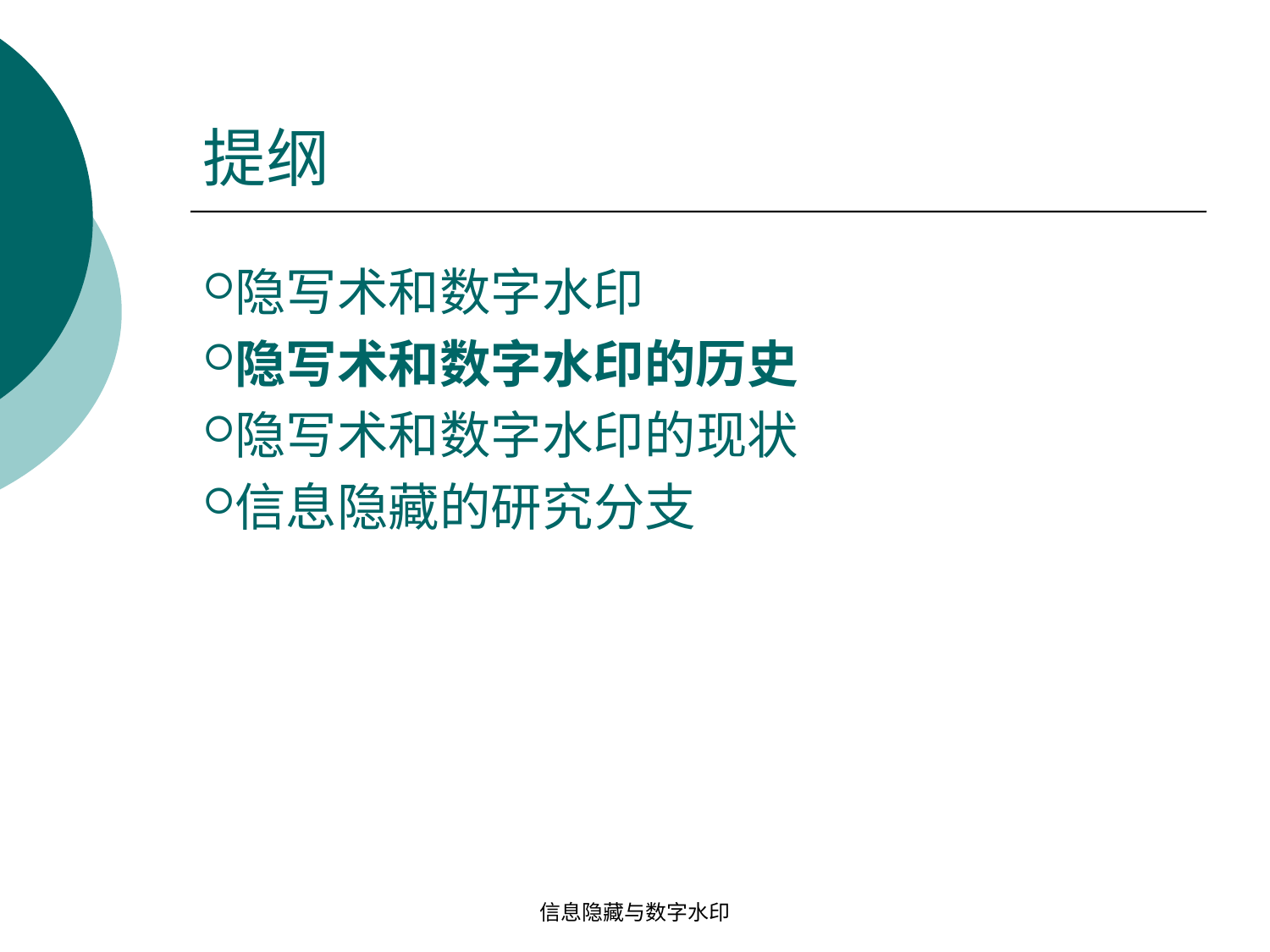

# 提纲
隐写术和数字水印
隐写术和数字水印的历史
隐写术和数字水印的现状
信息隐藏的研究分支

信息隐藏与数字水印
26